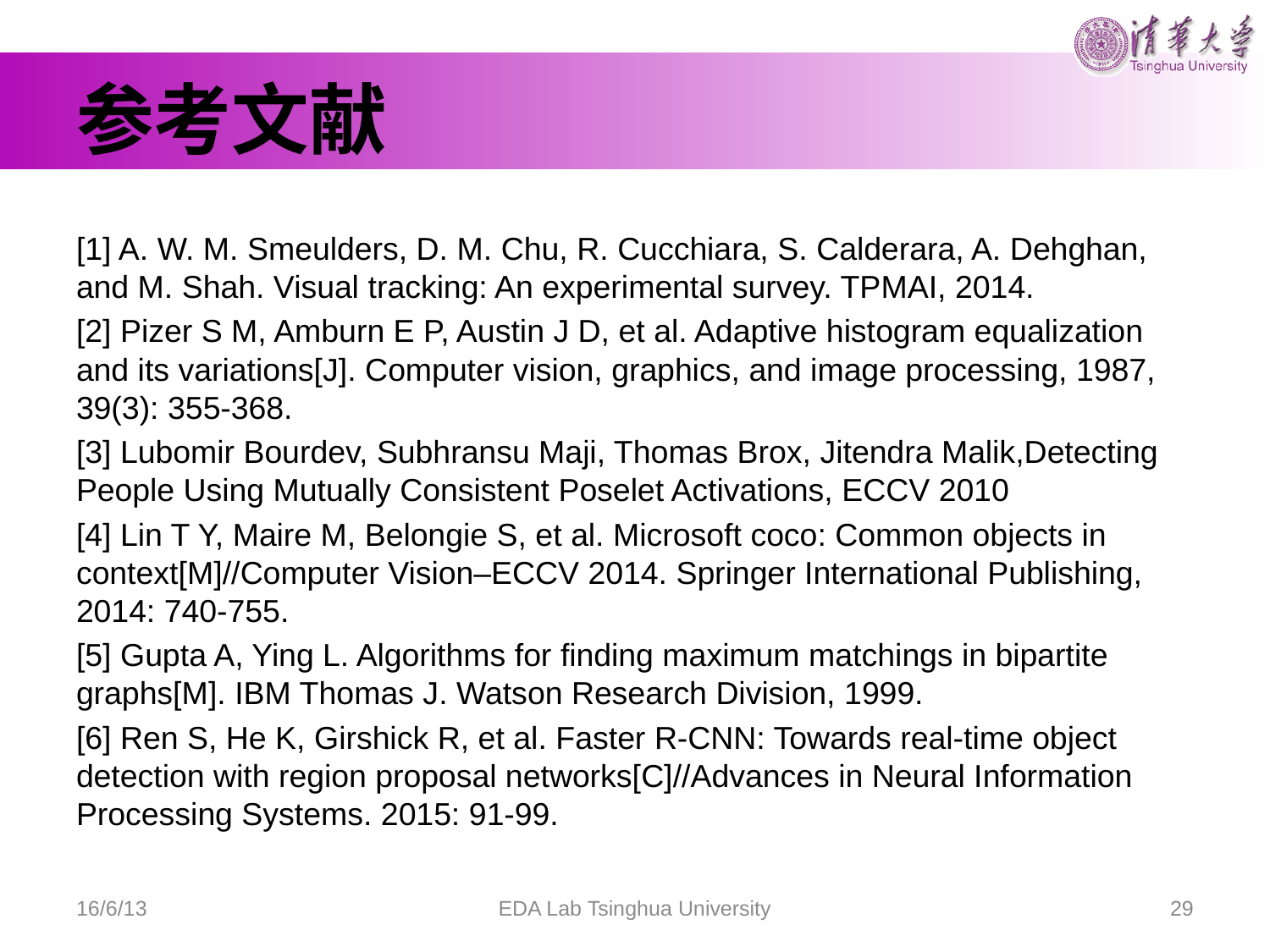

# 参考文献
[1] A. W. M. Smeulders, D. M. Chu, R. Cucchiara, S. Calderara, A. Dehghan, and M. Shah. Visual tracking: An experimental survey. TPMAI, 2014.
[2] Pizer S M, Amburn E P, Austin J D, et al. Adaptive histogram equalization and its variations[J]. Computer vision, graphics, and image processing, 1987, 39(3): 355-368.
[3] Lubomir Bourdev, Subhransu Maji, Thomas Brox, Jitendra Malik,Detecting People Using Mutually Consistent Poselet Activations, ECCV 2010
[4] Lin T Y, Maire M, Belongie S, et al. Microsoft coco: Common objects in context[M]//Computer Vision–ECCV 2014. Springer International Publishing, 2014: 740-755.
[5] Gupta A, Ying L. Algorithms for finding maximum matchings in bipartite graphs[M]. IBM Thomas J. Watson Research Division, 1999.
[6] Ren S, He K, Girshick R, et al. Faster R-CNN: Towards real-time object detection with region proposal networks[C]//Advances in Neural Information Processing Systems. 2015: 91-99.
16/6/13
EDA Lab Tsinghua University
29